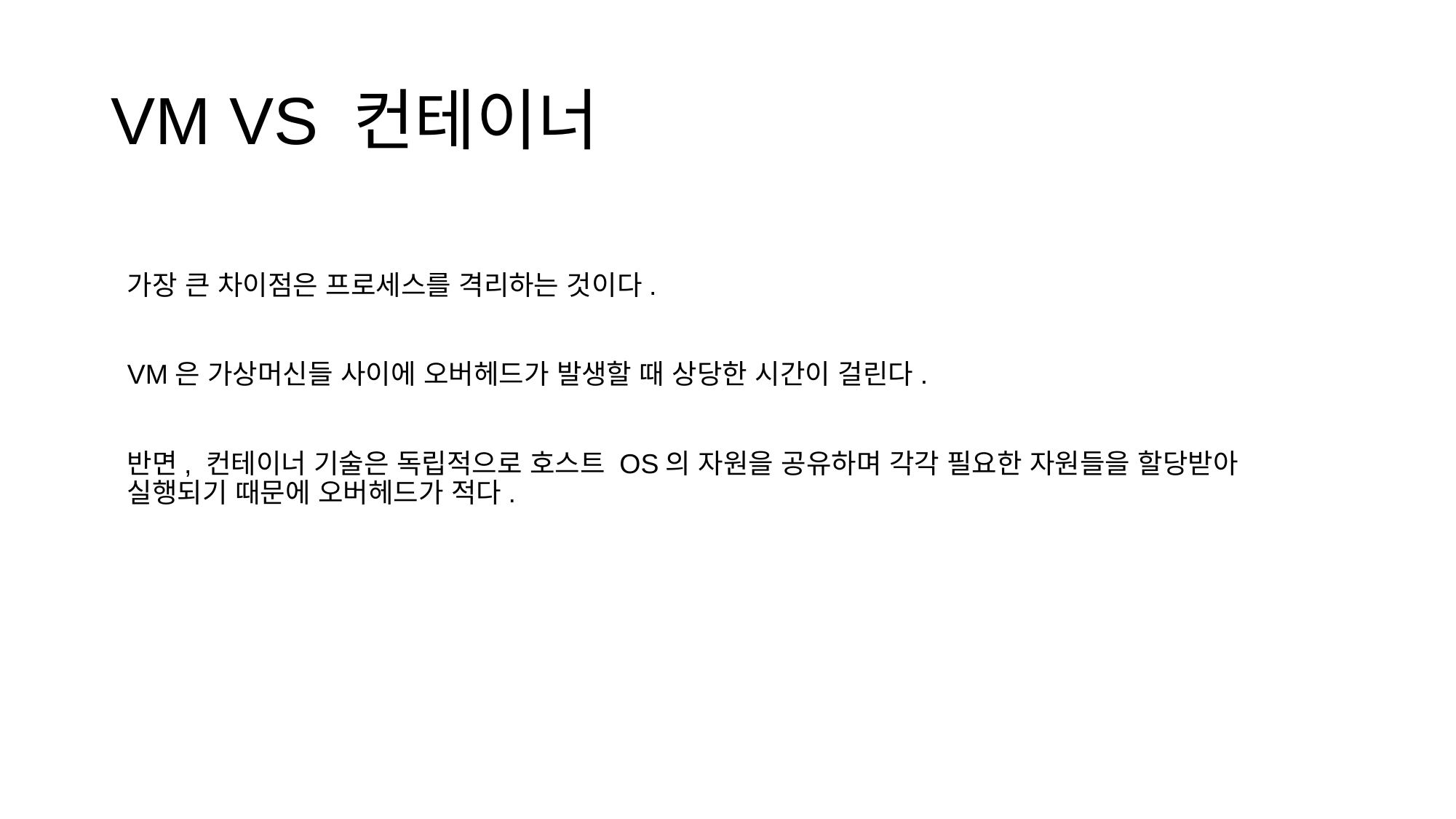

# VM VS 컨테이너

가장 큰 차이점은 프로세스를 격리하는 것이다.

VM은 가상머신들 사이에 오버헤드가 발생할 때 상당한 시간이 걸린다.

반면, 컨테이너 기술은 독립적으로 호스트 OS의 자원을 공유하며 각각 필요한 자원들을 할당받아 실행되기 때문에 오버헤드가 적다.